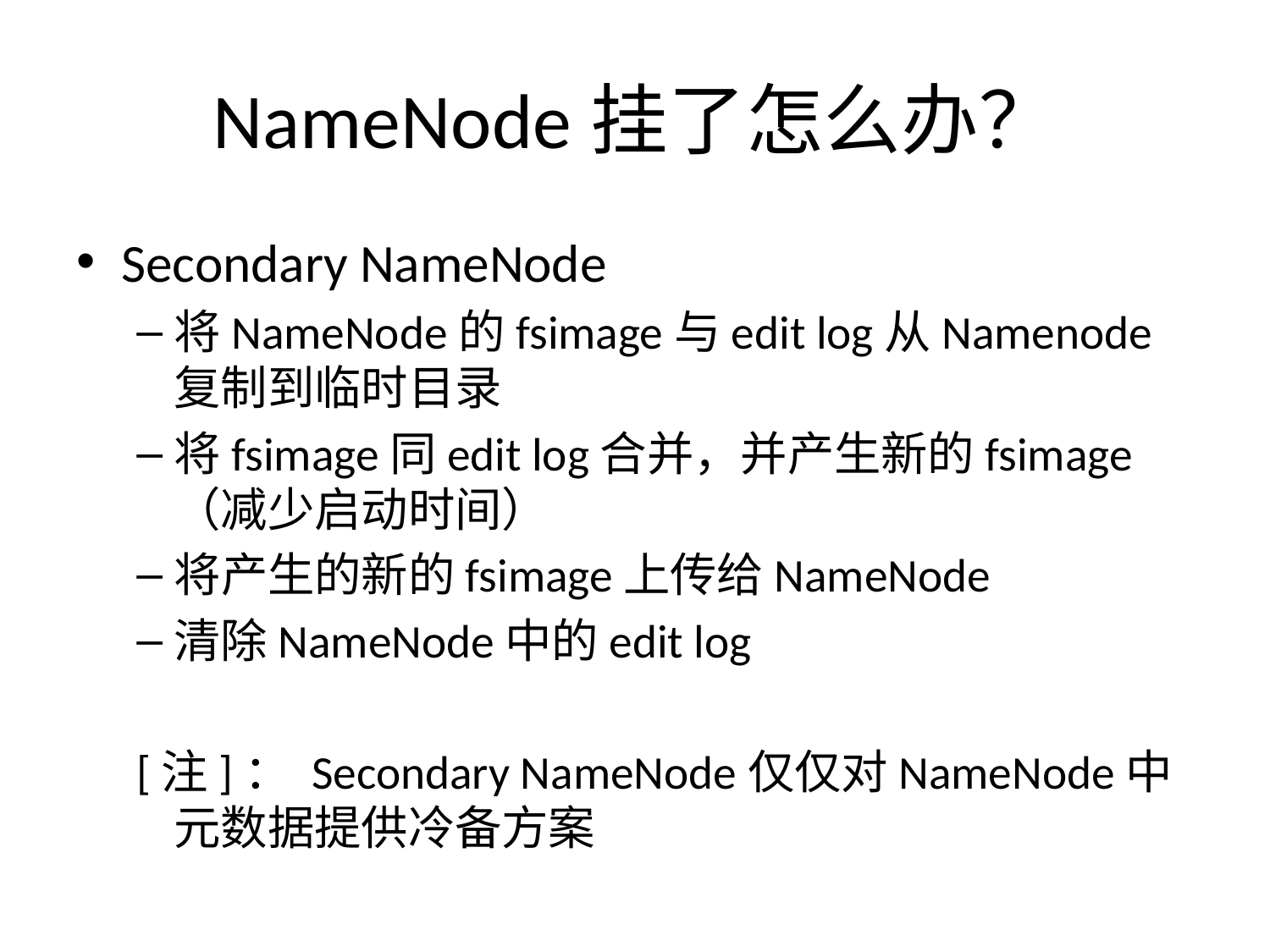

# NameNode挂了怎么办？
Secondary NameNode
将NameNode的fsimage与edit log从Namenode复制到临时目录
将fsimage同edit log合并，并产生新的fsimage （减少启动时间）
将产生的新的fsimage上传给NameNode
清除NameNode中的edit log

[注]： Secondary NameNode仅仅对NameNode中元数据提供冷备方案